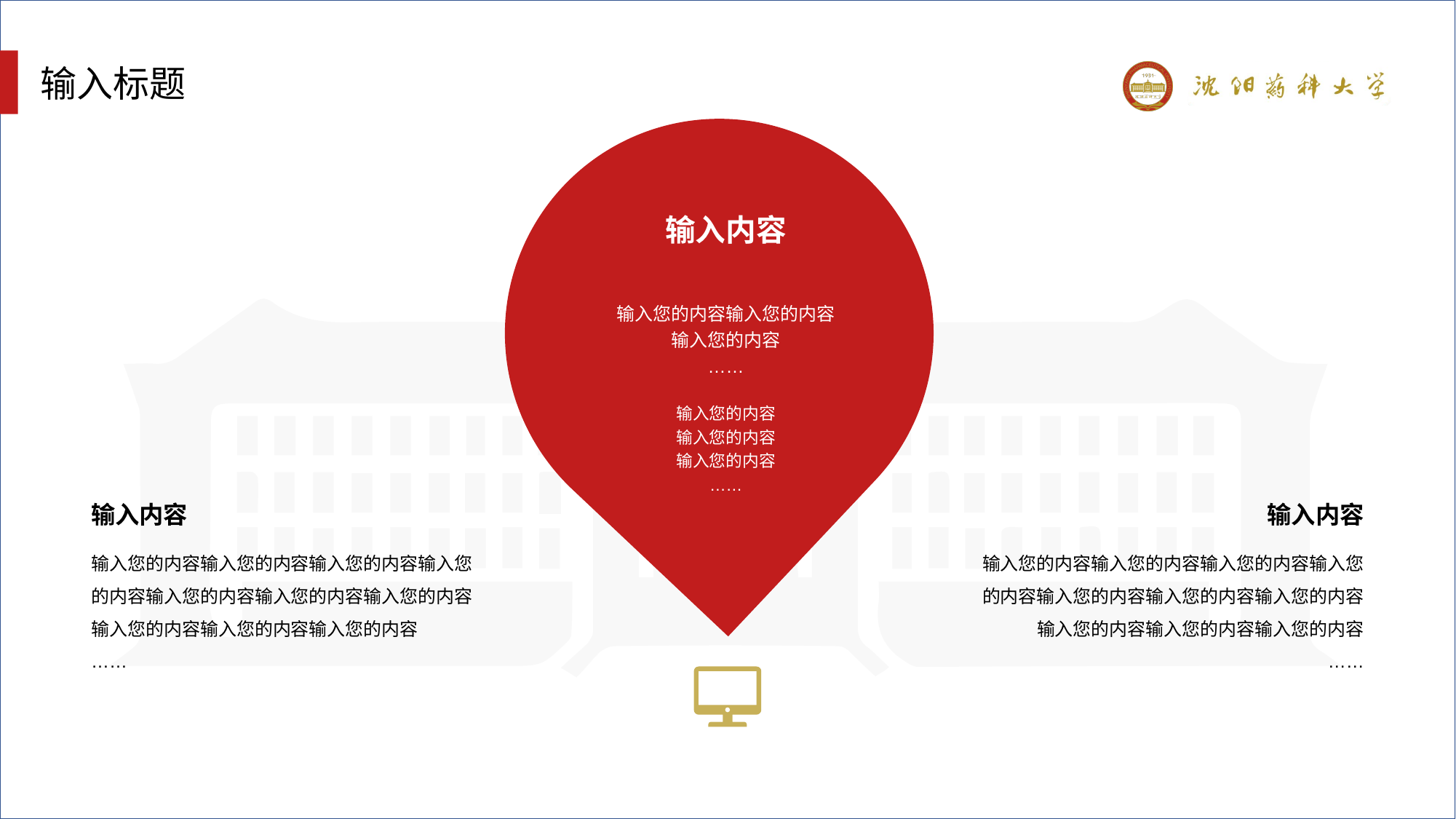

输入标题

输入内容
输入您的内容输入您的内容
输入您的内容
……
输入您的内容
输入您的内容
输入您的内容
……
输入内容
输入您的内容输入您的内容输入您的内容输入您的内容输入您的内容输入您的内容输入您的内容输入您的内容输入您的内容输入您的内容
……
输入内容
输入您的内容输入您的内容输入您的内容输入您的内容输入您的内容输入您的内容输入您的内容输入您的内容输入您的内容输入您的内容
……